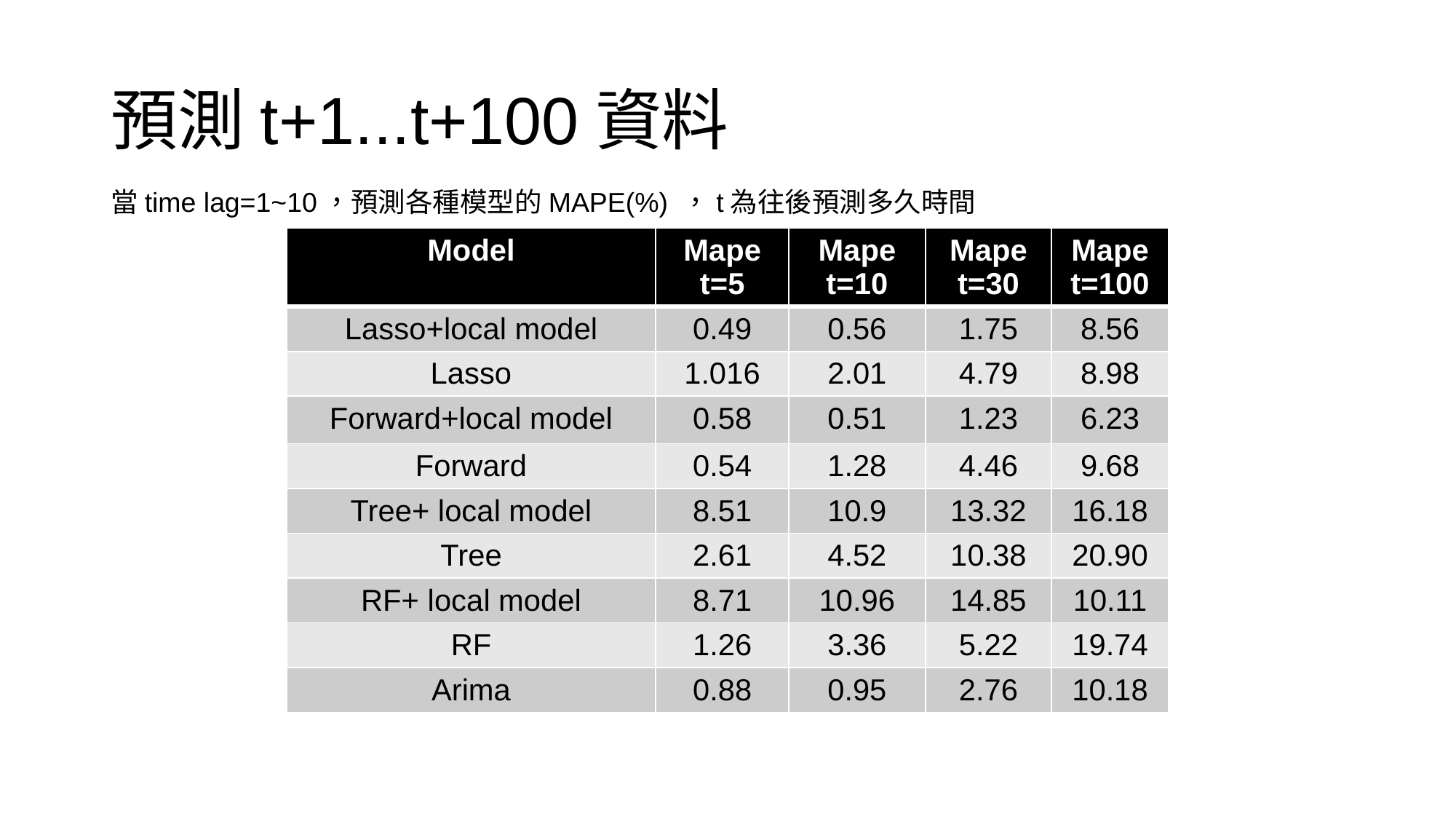

# 預測t+1...t+100資料
當time lag=1~10，預測各種模型的MAPE(%) ，t為往後預測多久時間
| Model | Mape t=5 | Mape t=10 | Mape t=30 | Mape t=100 |
| --- | --- | --- | --- | --- |
| Lasso+local model | 0.49 | 0.56 | 1.75 | 8.56 |
| Lasso | 1.016 | 2.01 | 4.79 | 8.98 |
| Forward+local model | 0.58 | 0.51 | 1.23 | 6.23 |
| Forward | 0.54 | 1.28 | 4.46 | 9.68 |
| Tree+ local model | 8.51 | 10.9 | 13.32 | 16.18 |
| Tree | 2.61 | 4.52 | 10.38 | 20.90 |
| RF+ local model | 8.71 | 10.96 | 14.85 | 10.11 |
| RF | 1.26 | 3.36 | 5.22 | 19.74 |
| Arima | 0.88 | 0.95 | 2.76 | 10.18 |